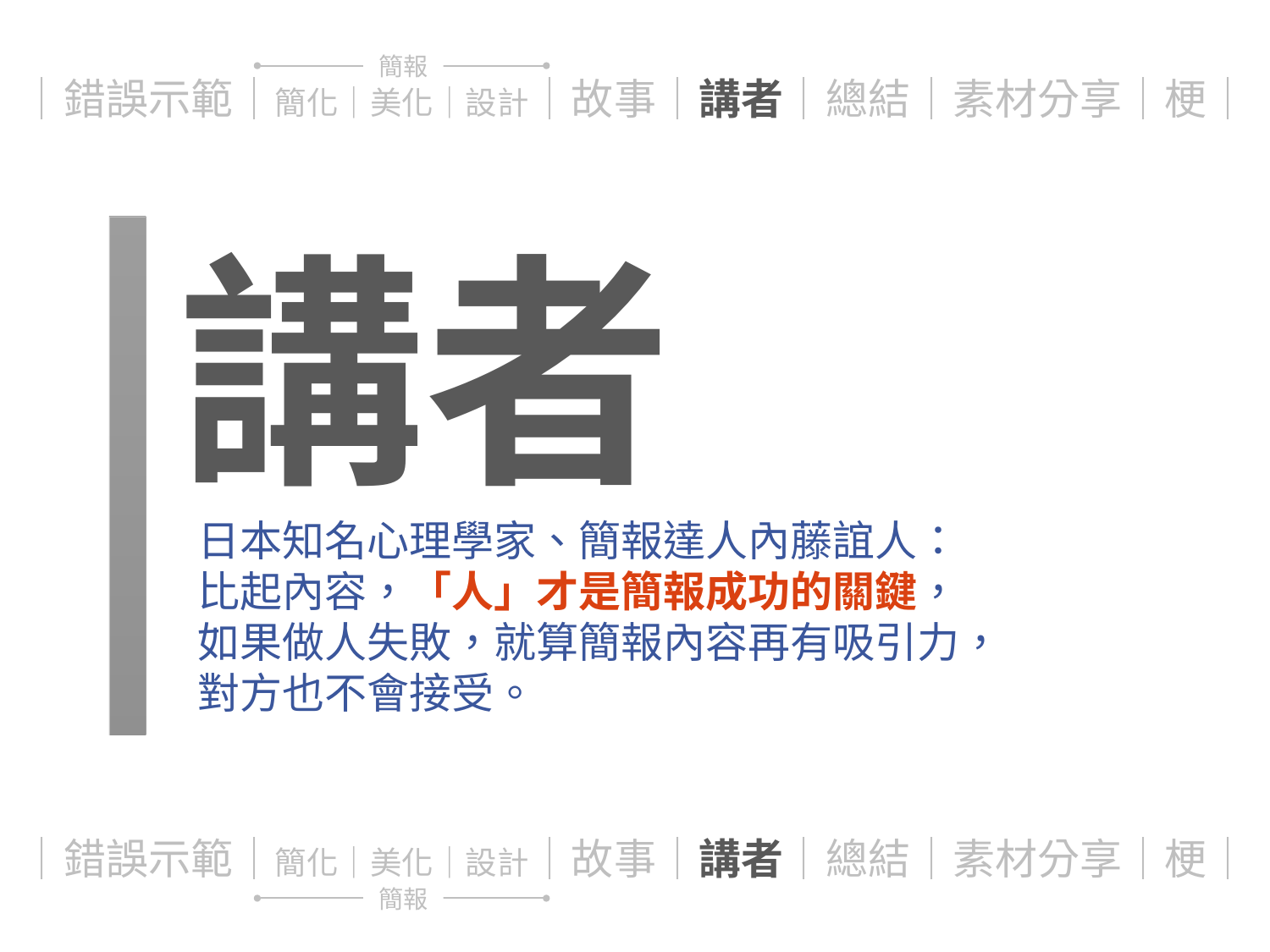

｜錯誤示範｜簡化｜美化｜設計｜故事｜講者｜總結｜素材分享｜梗｜
簡報
講者

日本知名心理學家、簡報達人內藤誼人：
比起內容，「人」才是簡報成功的關鍵，
如果做人失敗，就算簡報內容再有吸引力，
對方也不會接受。
｜錯誤示範｜簡化｜美化｜設計｜故事｜講者｜總結｜素材分享｜梗｜
簡報